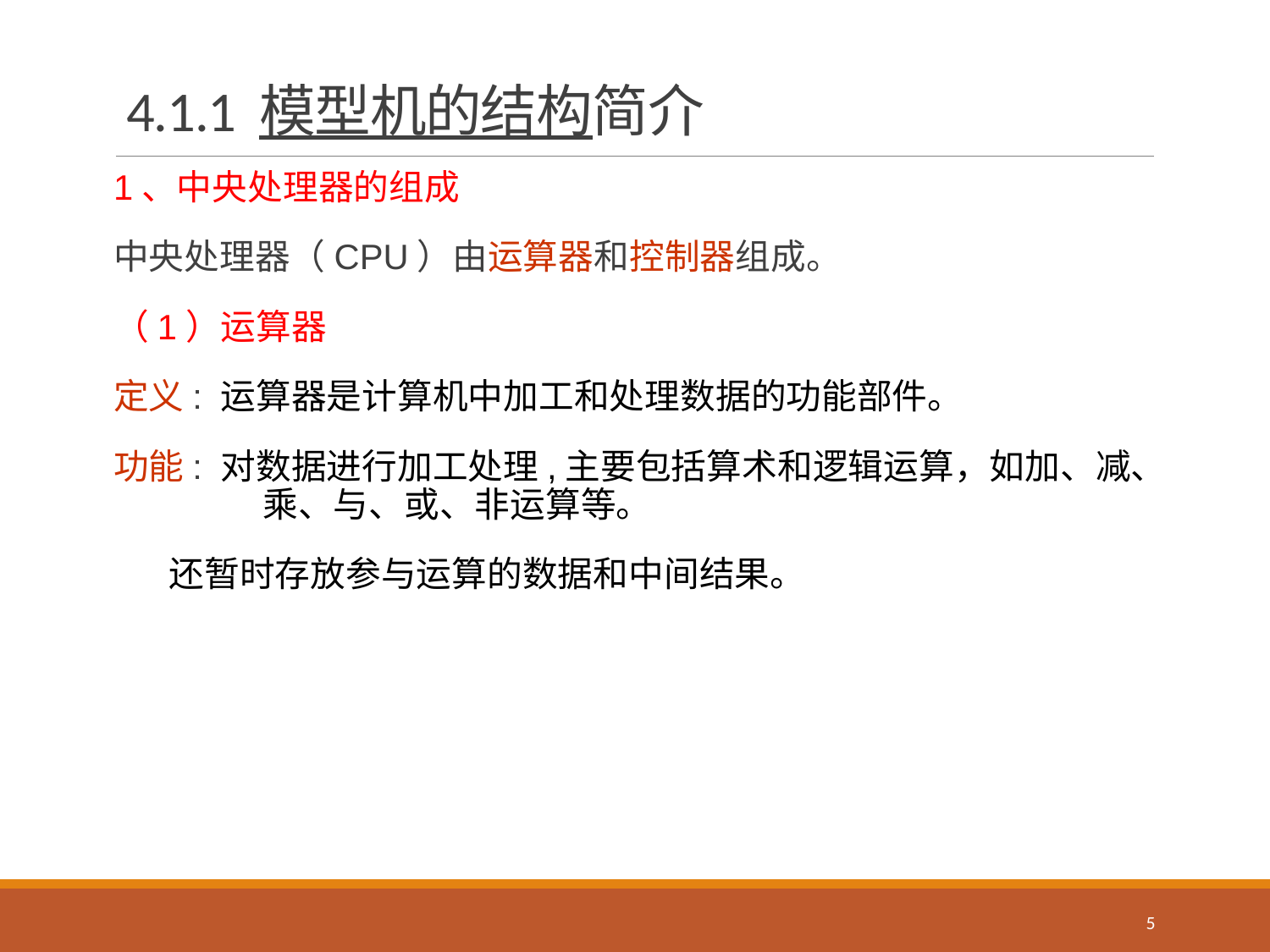

# 4.1.1 模型机的结构简介
1、中央处理器的组成
中央处理器（CPU）由运算器和控制器组成。
（1）运算器
定义: 运算器是计算机中加工和处理数据的功能部件。
功能: 对数据进行加工处理,主要包括算术和逻辑运算，如加、减、乘、与、或、非运算等。
      还暂时存放参与运算的数据和中间结果。
5